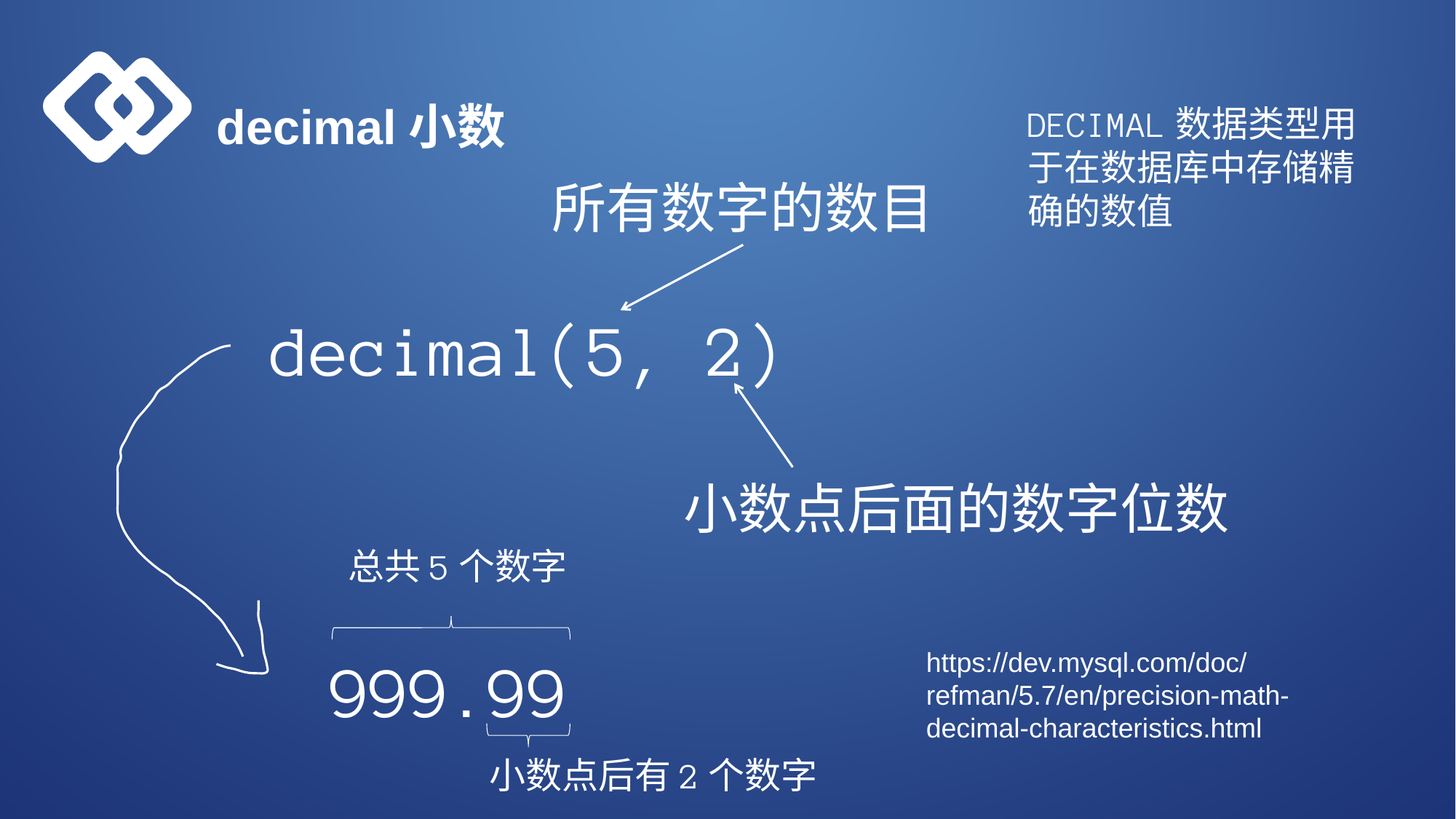

decimal小数

DECIMAL数据类型用于在数据库中存储精确的数值
所有数字的数目
decimal(5, 2)

小数点后面的数字位数

总共5个数字

999.99
https://dev.mysql.com/doc/refman/5.7/en/precision-math-decimal-characteristics.html

小数点后有2个数字